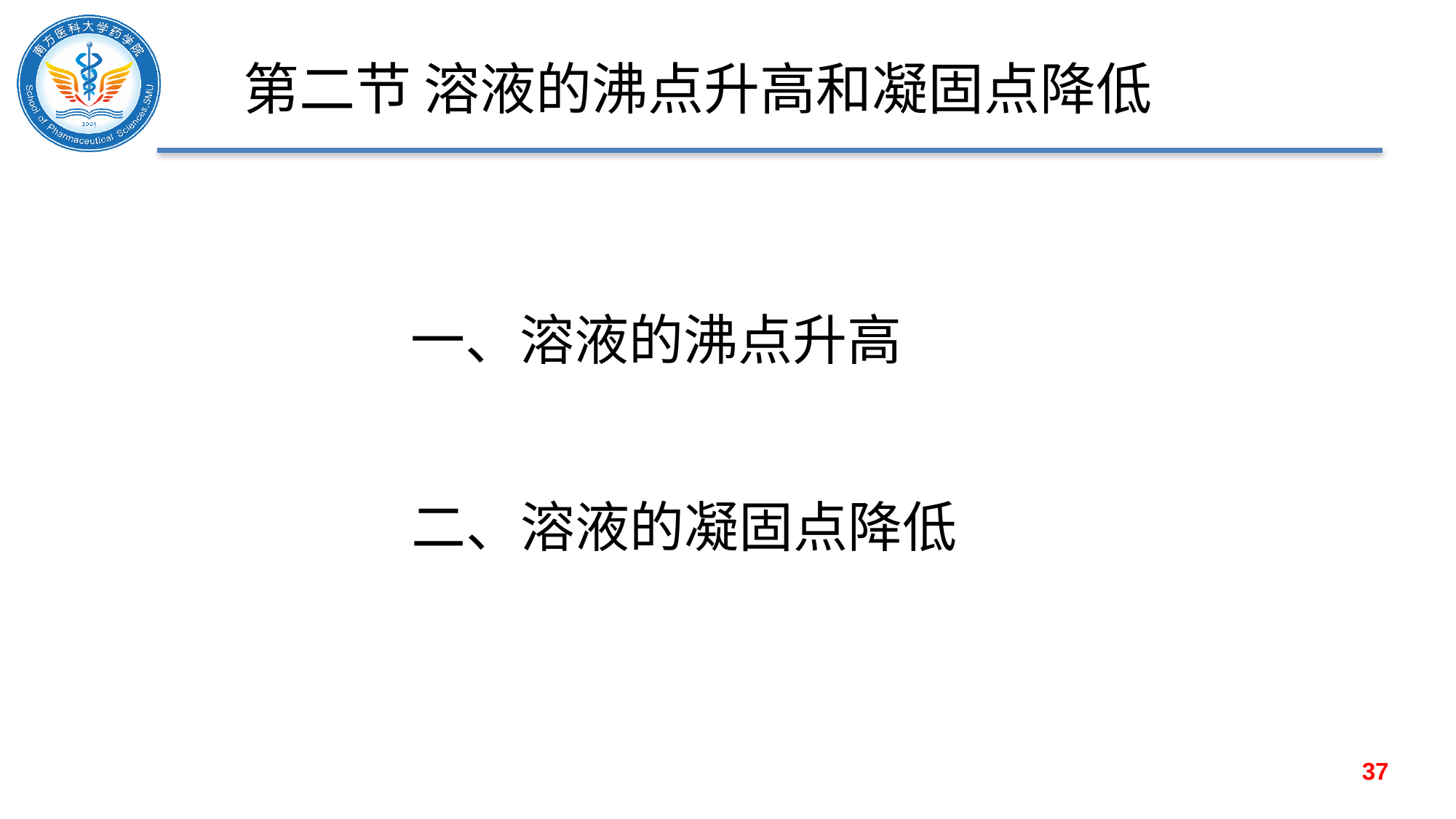

第二节 溶液的沸点升高和凝固点降低
一、溶液的沸点升高
二、溶液的凝固点降低
37